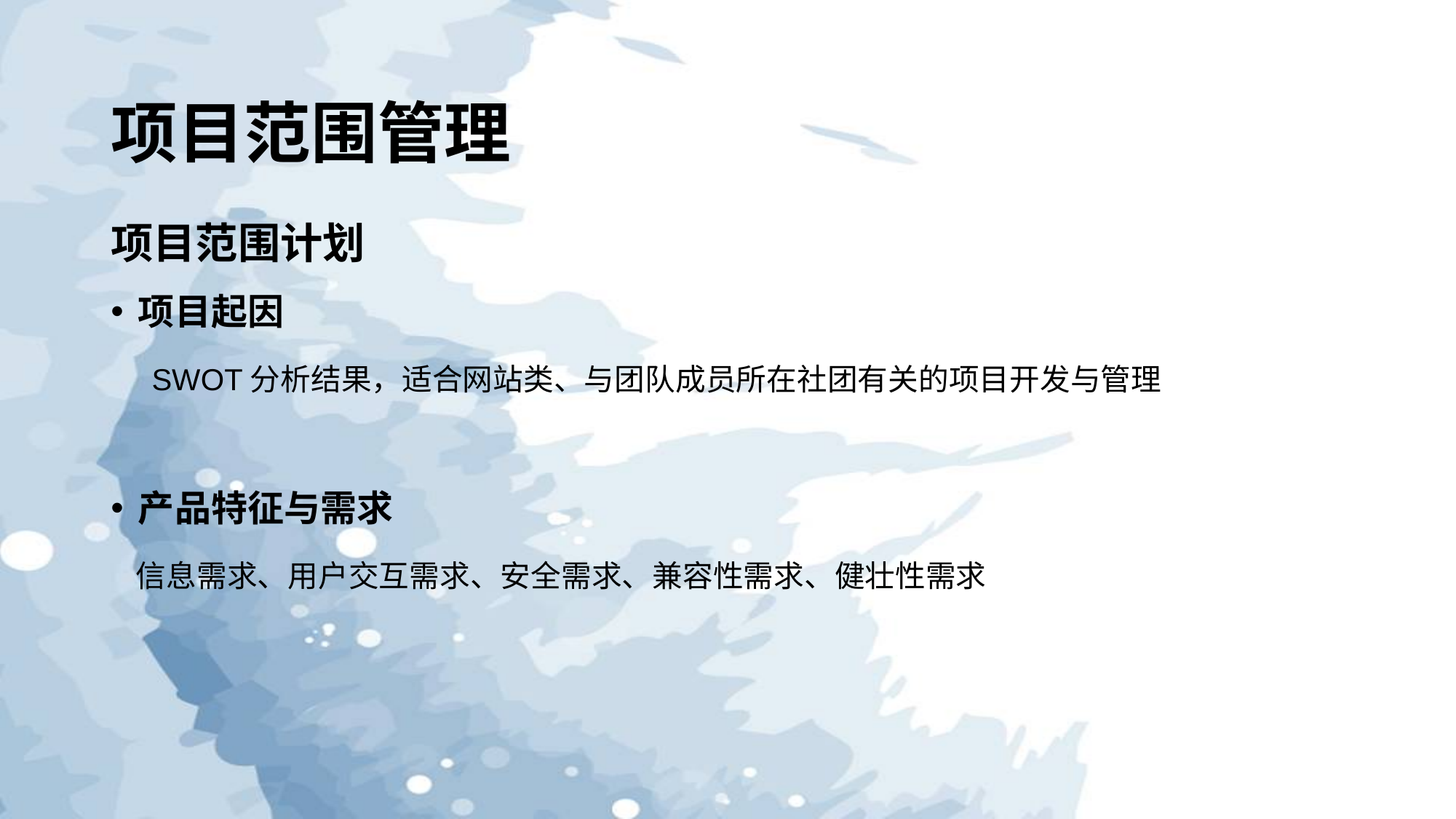

项目范围管理
项目范围计划
项目起因
    SWOT分析结果，适合网站类、与团队成员所在社团有关的项目开发与管理

产品特征与需求
  信息需求、用户交互需求、安全需求、兼容性需求、健壮性需求